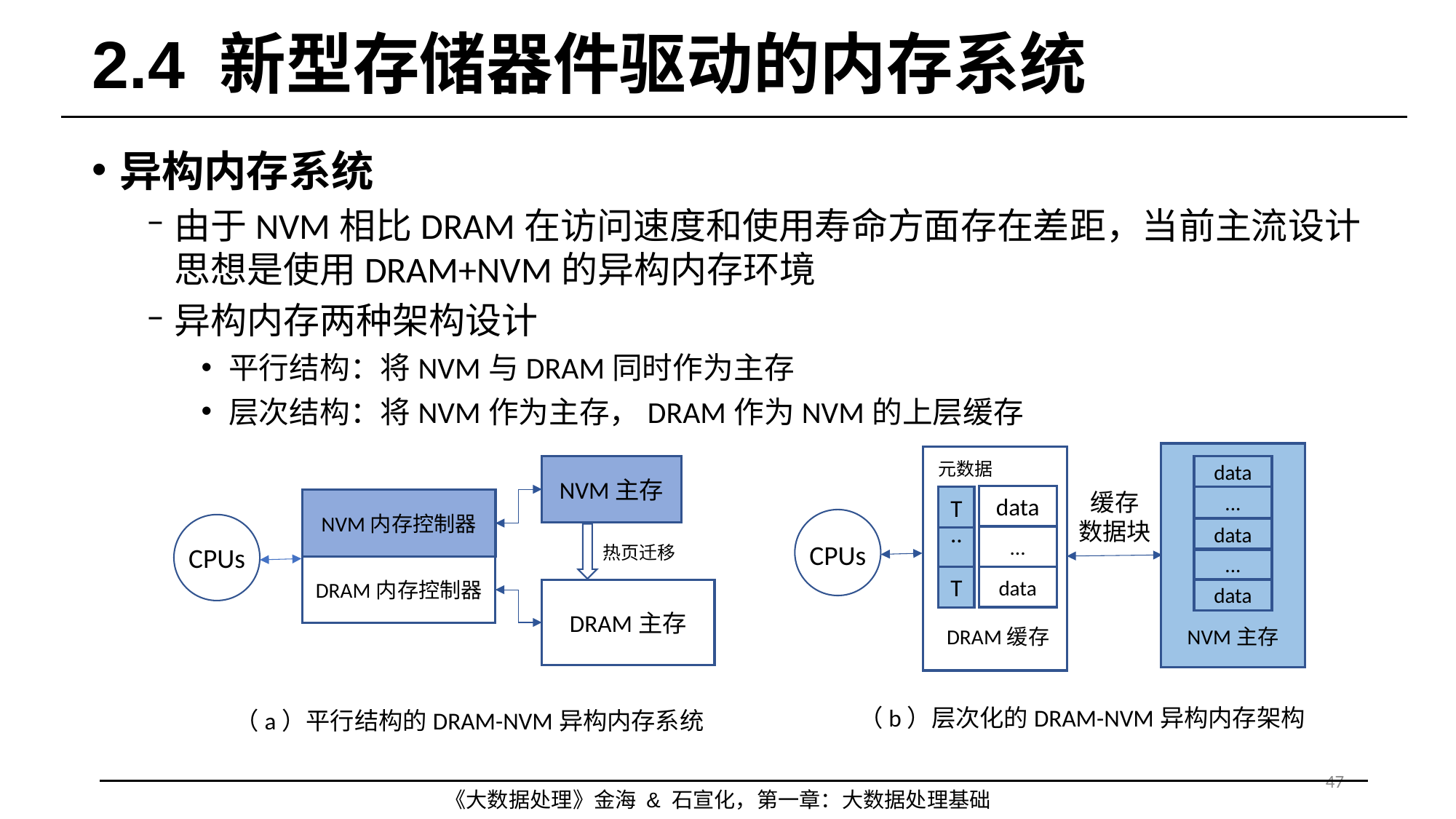

# 2.4 新型存储器件驱动的内存系统
异构内存系统
由于NVM相比DRAM在访问速度和使用寿命方面存在差距，当前主流设计思想是使用DRAM+NVM的异构内存环境
异构内存两种架构设计
平行结构：将NVM与DRAM同时作为主存
层次结构：将NVM作为主存，DRAM作为NVM的上层缓存

元数据
data
缓存
数据块
data
...
T

data
...
...
CPUs
...
T
data
data
DRAM缓存
NVM主存
（b）层次化的DRAM-NVM异构内存架构
NVM主存
NVM内存控制器

CPUs
热页迁移
DRAM内存控制器
DRAM主存
（a）平行结构的DRAM-NVM异构内存系统
47